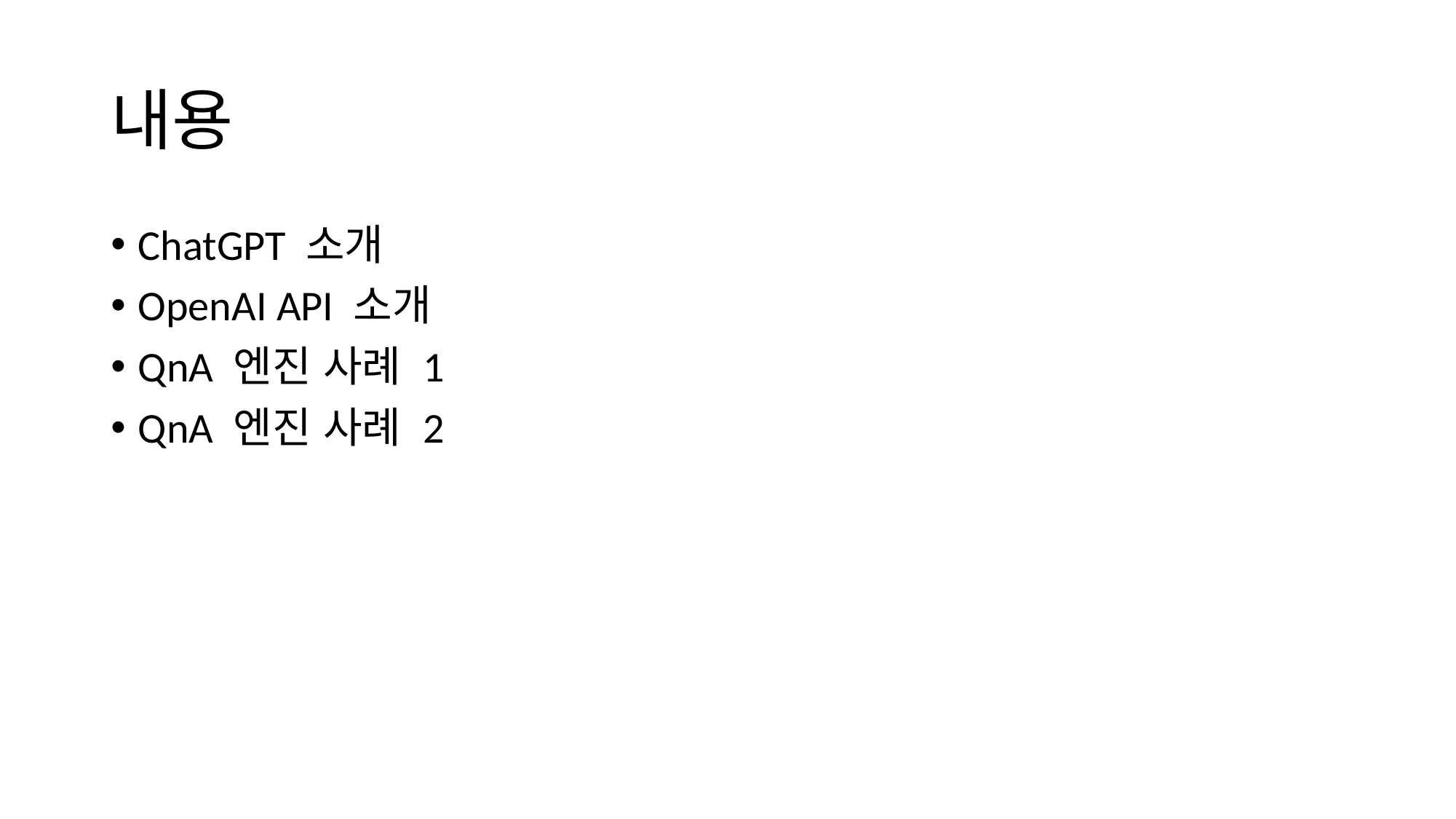

# 내용
ChatGPT 소개
OpenAI API 소개
QnA 엔진 사례 1
QnA 엔진 사례 2